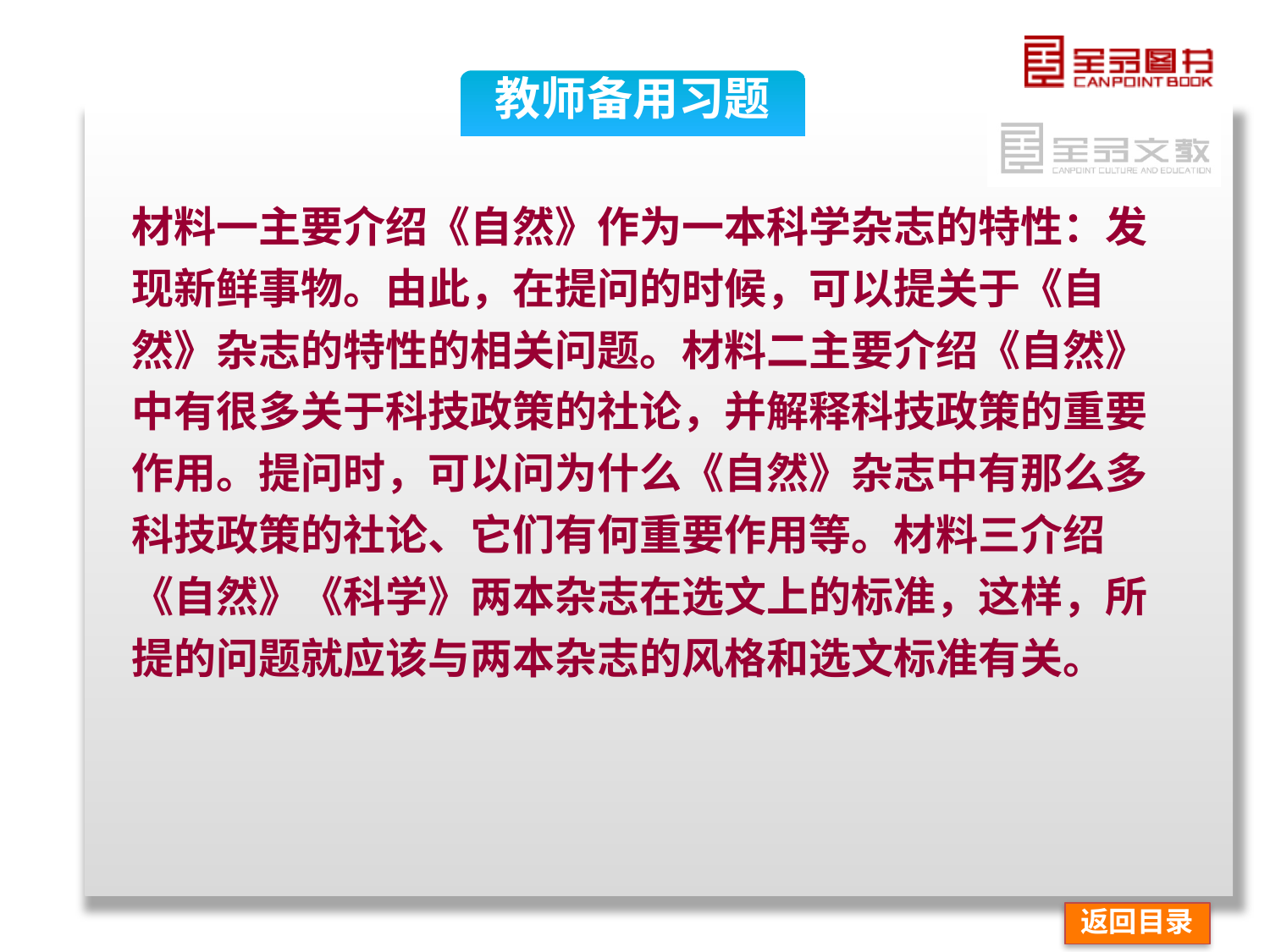

教师备用习题
材料一主要介绍《自然》作为一本科学杂志的特性：发现新鲜事物。由此，在提问的时候，可以提关于《自然》杂志的特性的相关问题。材料二主要介绍《自然》中有很多关于科技政策的社论，并解释科技政策的重要作用。提问时，可以问为什么《自然》杂志中有那么多科技政策的社论、它们有何重要作用等。材料三介绍《自然》《科学》两本杂志在选文上的标准，这样，所提的问题就应该与两本杂志的风格和选文标准有关。
返回目录